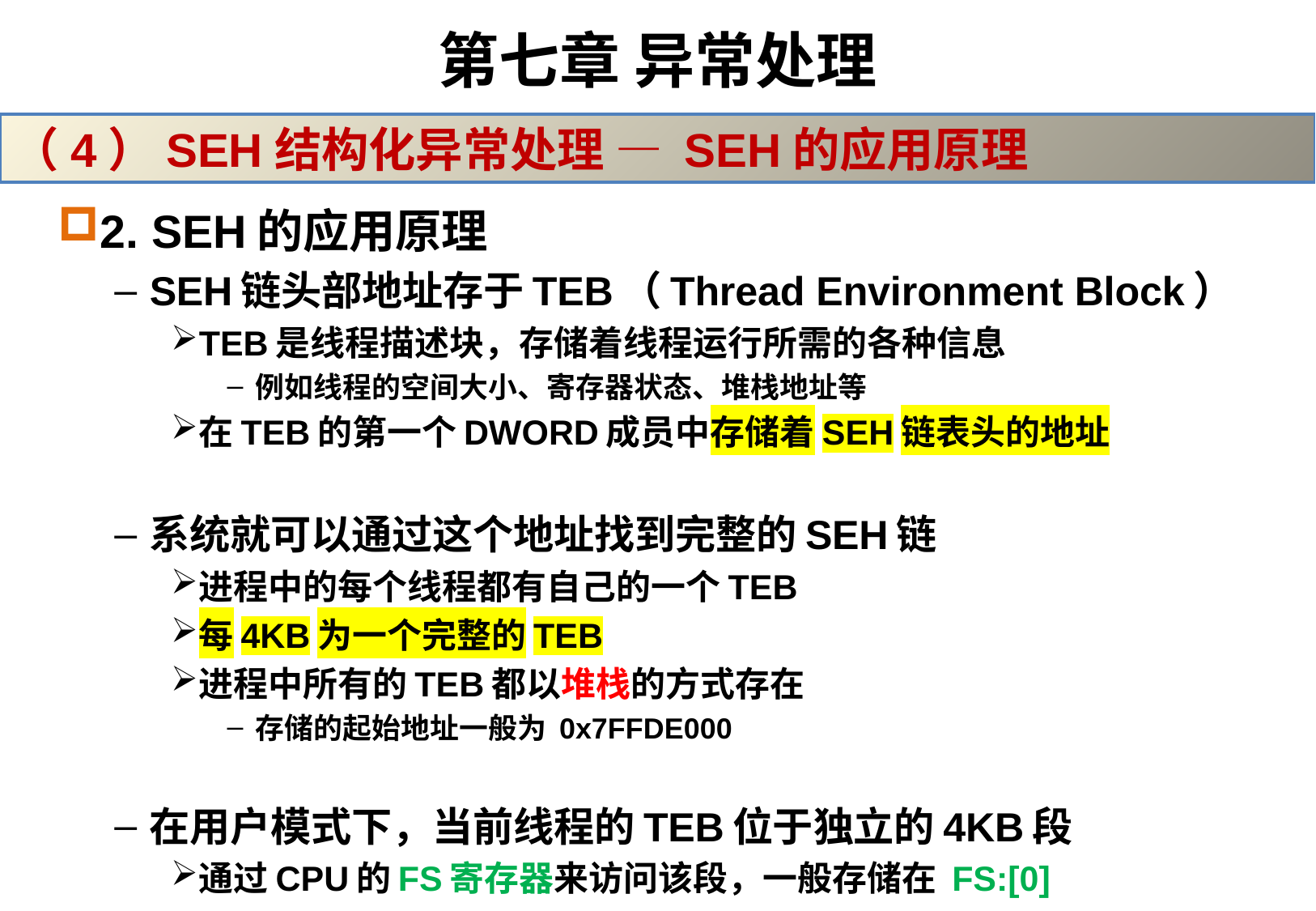

# 第七章 异常处理
（4）SEH结构化异常处理 — SEH的应用原理
2. SEH的应用原理
SEH链头部地址存于TEB（Thread Environment Block）
TEB是线程描述块，存储着线程运行所需的各种信息
例如线程的空间大小、寄存器状态、堆栈地址等
在TEB的第一个DWORD成员中存储着SEH链表头的地址

系统就可以通过这个地址找到完整的SEH链
进程中的每个线程都有自己的一个TEB
每4KB为一个完整的TEB
进程中所有的TEB都以堆栈的方式存在
存储的起始地址一般为 0x7FFDE000

在用户模式下，当前线程的TEB位于独立的4KB段
通过CPU的FS寄存器来访问该段，一般存储在 FS:[0]